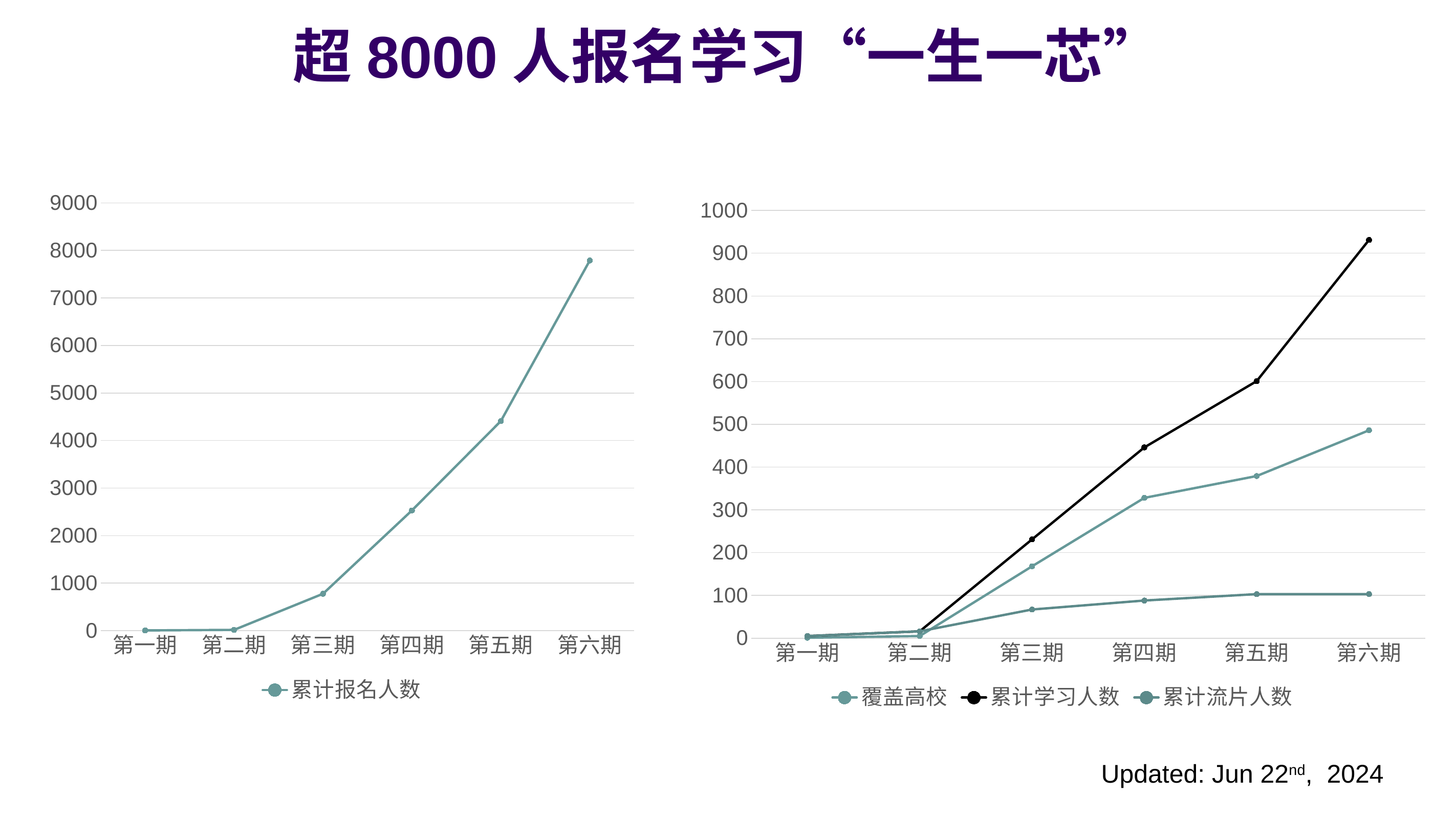

# 超8000人报名学习“一生一芯”

### Chart

| Category | 累计报名人数 |
|---|---|
| 第一期 | 5.0 |
| 第二期 | 16.0 |
| 第三期 | 776.0 |
| 第四期 | 2529.0 |
| 第五期 | 4410.0 |
| 第六期 | 7788.0 |

### Chart

| Category | 覆盖高校 | 累计学习人数 | 累计流片人数 |
|---|---|---|---|
| 第一期 | 1.0 | 5.0 | 5.0 |
| 第二期 | 5.0 | 16.0 | 16.0 |
| 第三期 | 168.0 | 231.0 | 67.0 |
| 第四期 | 328.0 | 446.0 | 88.0 |
| 第五期 | 379.0 | 601.0 | 103.0 |
| 第六期 | 486.0 | 931.0 | 103.0 |
Updated: Jun 22nd,  2024